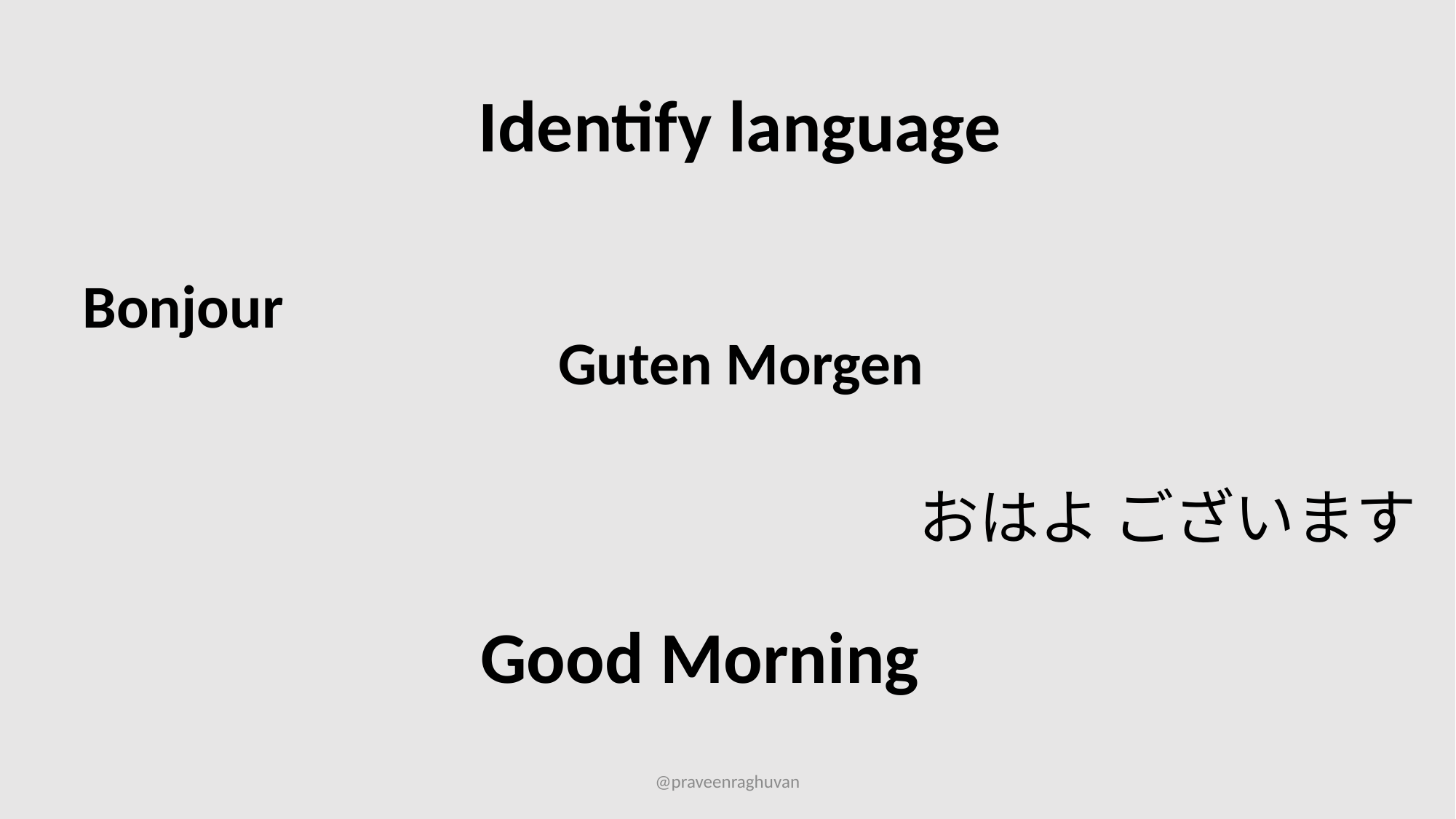

Identify language
Bonjour
Guten Morgen
おはよ ございます
Good Morning
@praveenraghuvan